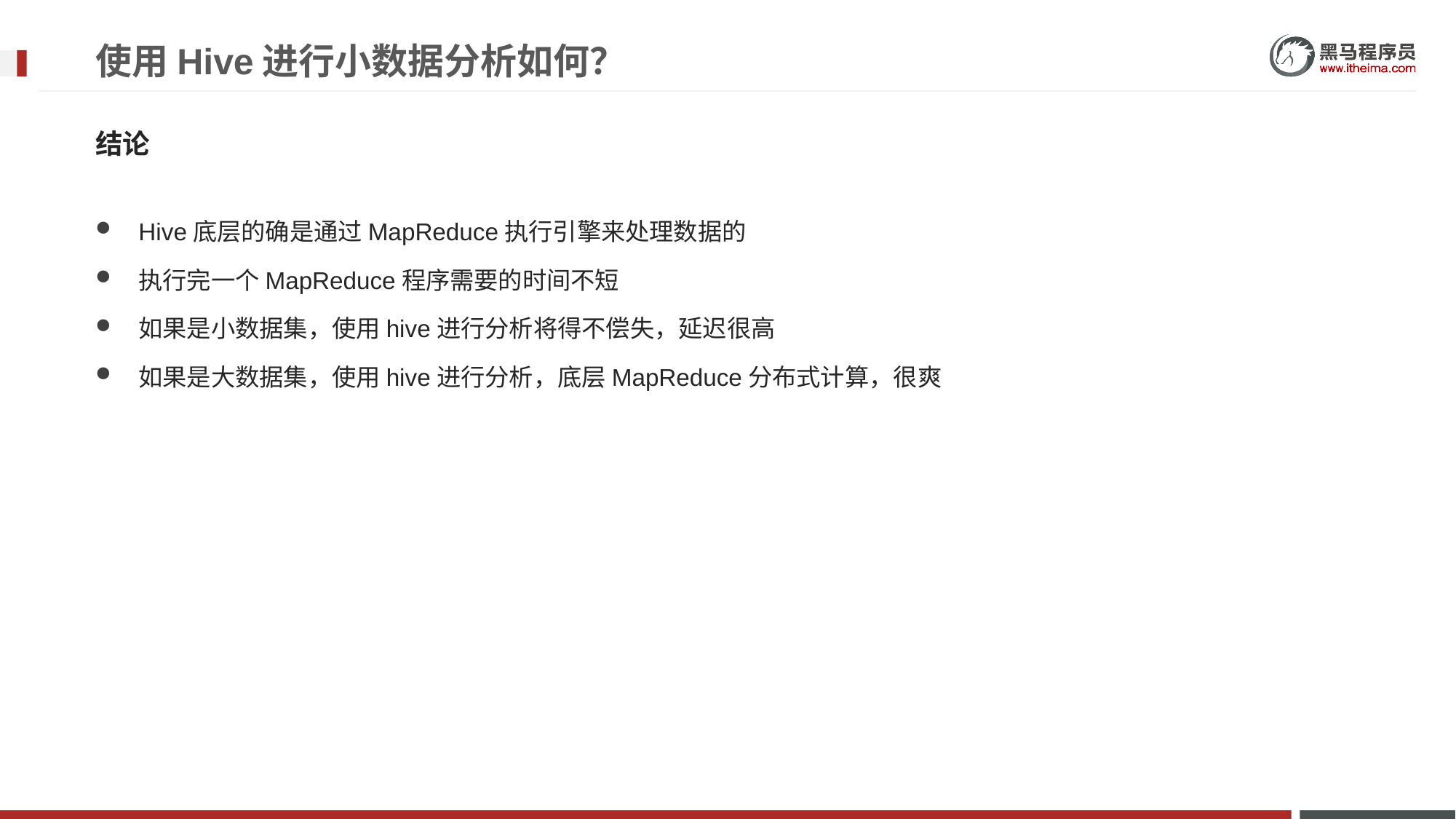

# 使用Hive进行小数据分析如何？
结论
Hive底层的确是通过MapReduce执行引擎来处理数据的
执行完一个MapReduce程序需要的时间不短
如果是小数据集，使用hive进行分析将得不偿失，延迟很高
如果是大数据集，使用hive进行分析，底层MapReduce分布式计算，很爽